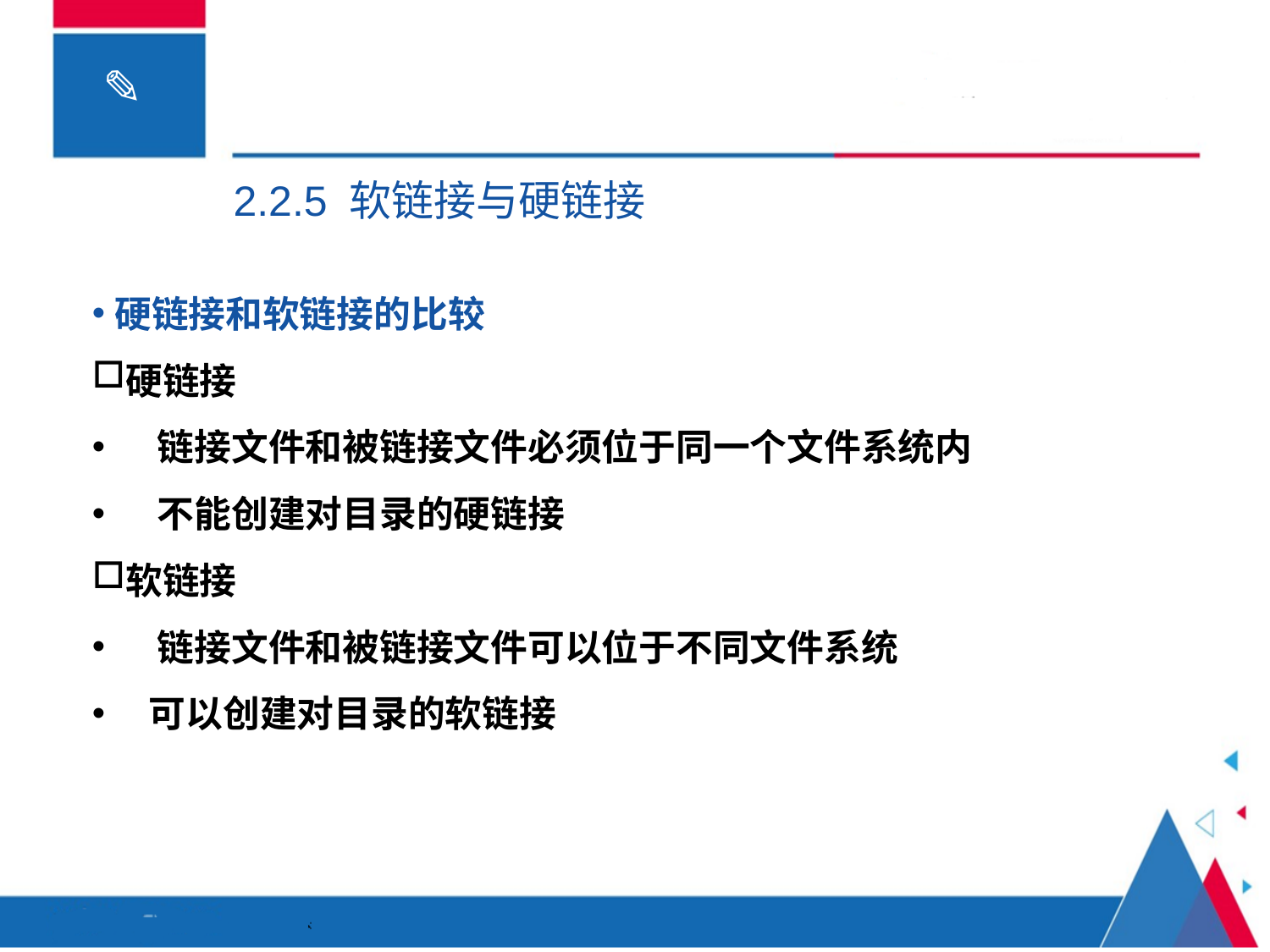

# 2.2.5 软链接与硬链接
硬链接和软链接的比较
硬链接
    链接文件和被链接文件必须位于同一个文件系统内
    不能创建对目录的硬链接
软链接
    链接文件和被链接文件可以位于不同文件系统
   可以创建对目录的软链接